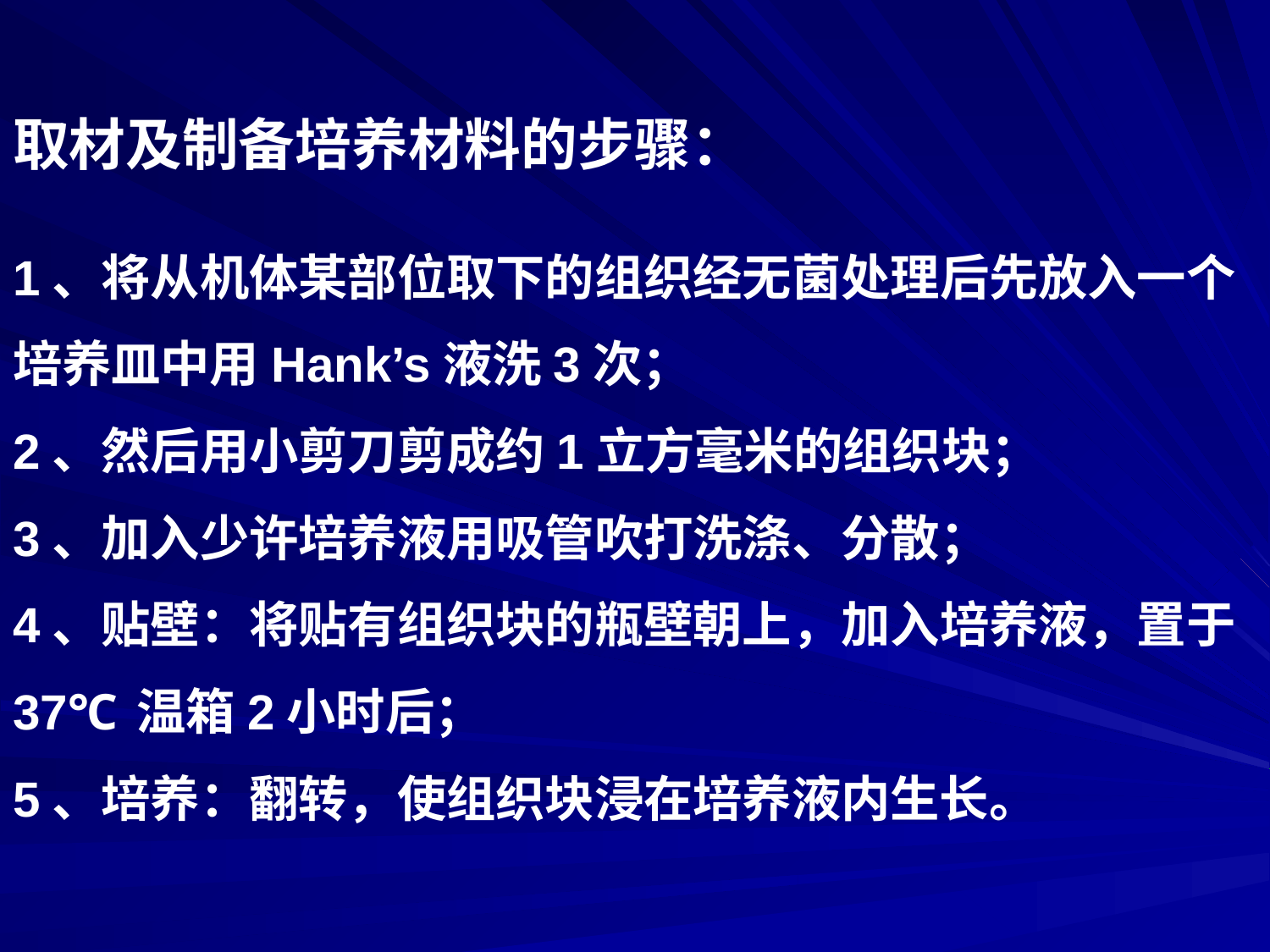

# 取材及制备培养材料的步骤：
1、将从机体某部位取下的组织经无菌处理后先放入一个
培养皿中用Hank’s液洗3次；
2、然后用小剪刀剪成约1立方毫米的组织块；
3、加入少许培养液用吸管吹打洗涤、分散；
4、贴壁：将贴有组织块的瓶壁朝上，加入培养液，置于
37℃温箱2小时后；
5、培养：翻转，使组织块浸在培养液内生长。